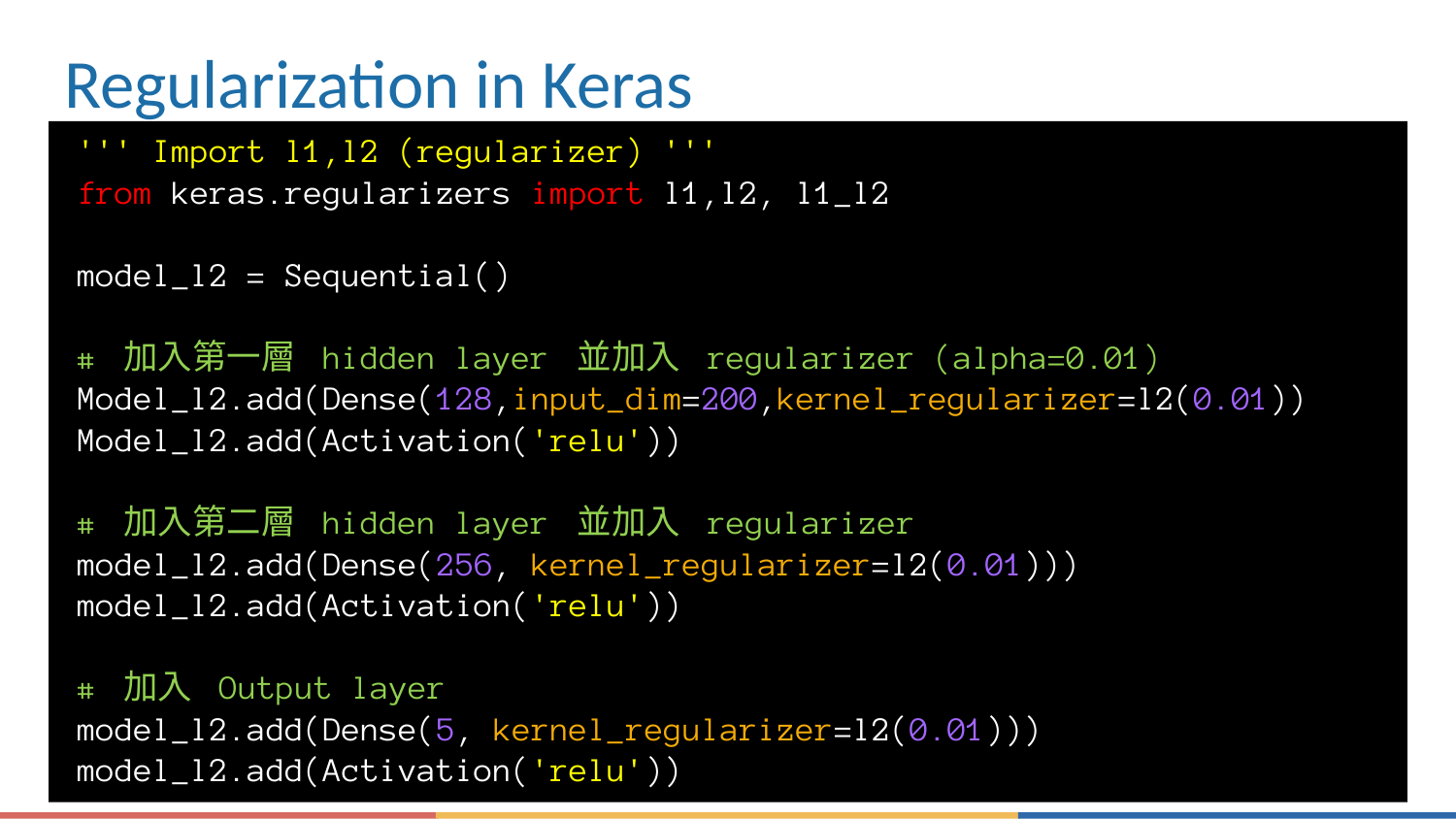

# Regularization in Keras
''' Import l1,l2 (regularizer) '''
from keras.regularizers import l1,l2, l1_l2

model_l2 = Sequential()

# 加入第一層 hidden layer 並加入 regularizer (alpha=0.01)
Model_l2.add(Dense(128,input_dim=200,kernel_regularizer=l2(0.01))
Model_l2.add(Activation('relu'))

# 加入第二層 hidden layer 並加入 regularizer
model_l2.add(Dense(256, kernel_regularizer=l2(0.01)))
model_l2.add(Activation('relu'))

# 加入 Output layer
model_l2.add(Dense(5, kernel_regularizer=l2(0.01)))
model_l2.add(Activation('relu'))